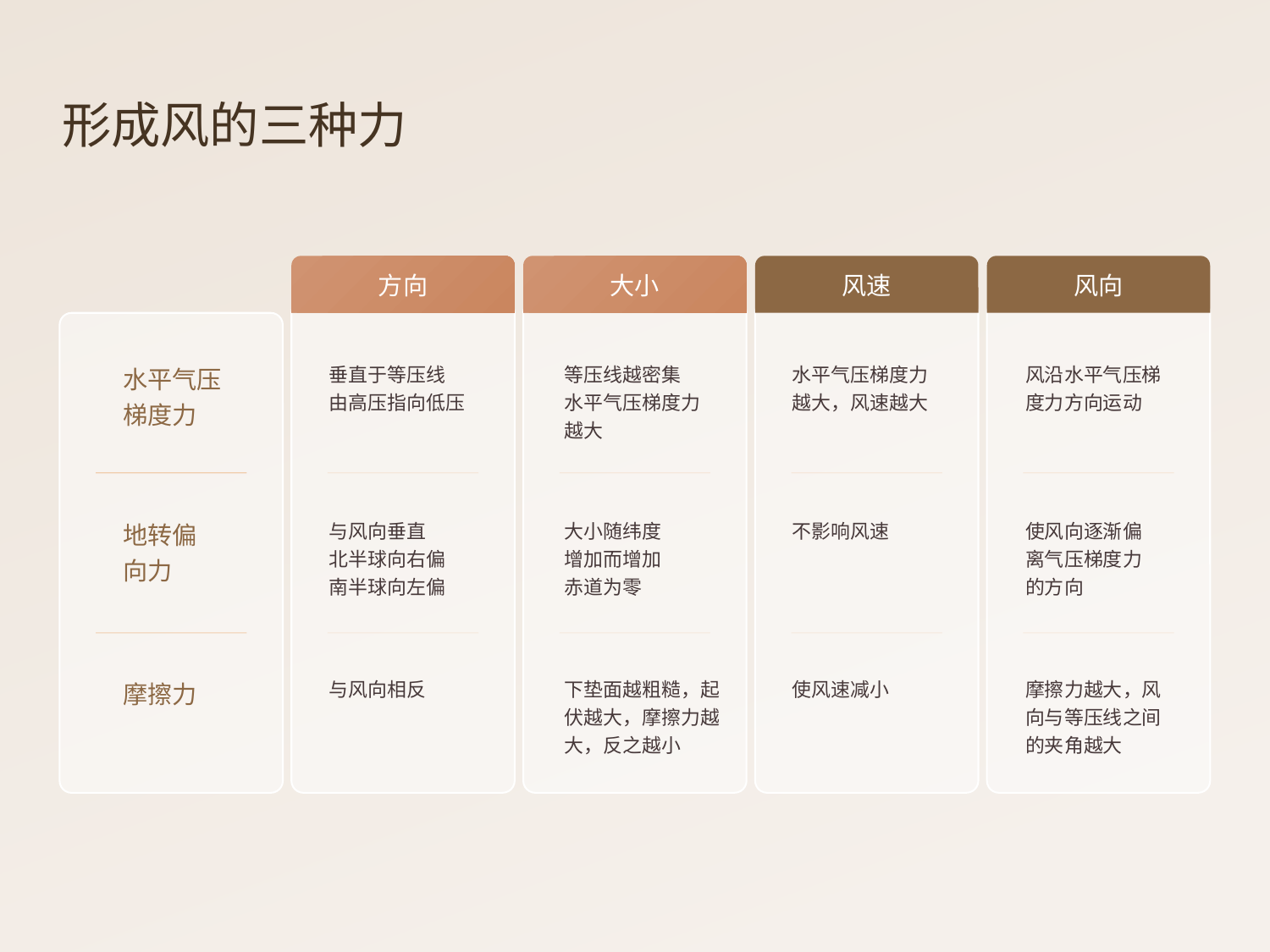

形成风的三种力

方向
大小
风速
风向

水平气压梯度力
等压线越密集
水平气压梯度力越大
垂直于等压线
由高压指向低压
水平气压梯度力越大，风速越大
风沿水平气压梯度力方向运动
地转偏
向力
与风向垂直
北半球向右偏南半球向左偏
大小随纬度增加而增加赤道为零
不影响风速
使风向逐渐偏离气压梯度力的方向
摩擦力
下垫面越粗糙，起伏越大，摩擦力越大，反之越小
与风向相反
使风速减小
摩擦力越大，风向与等压线之间的夹角越大